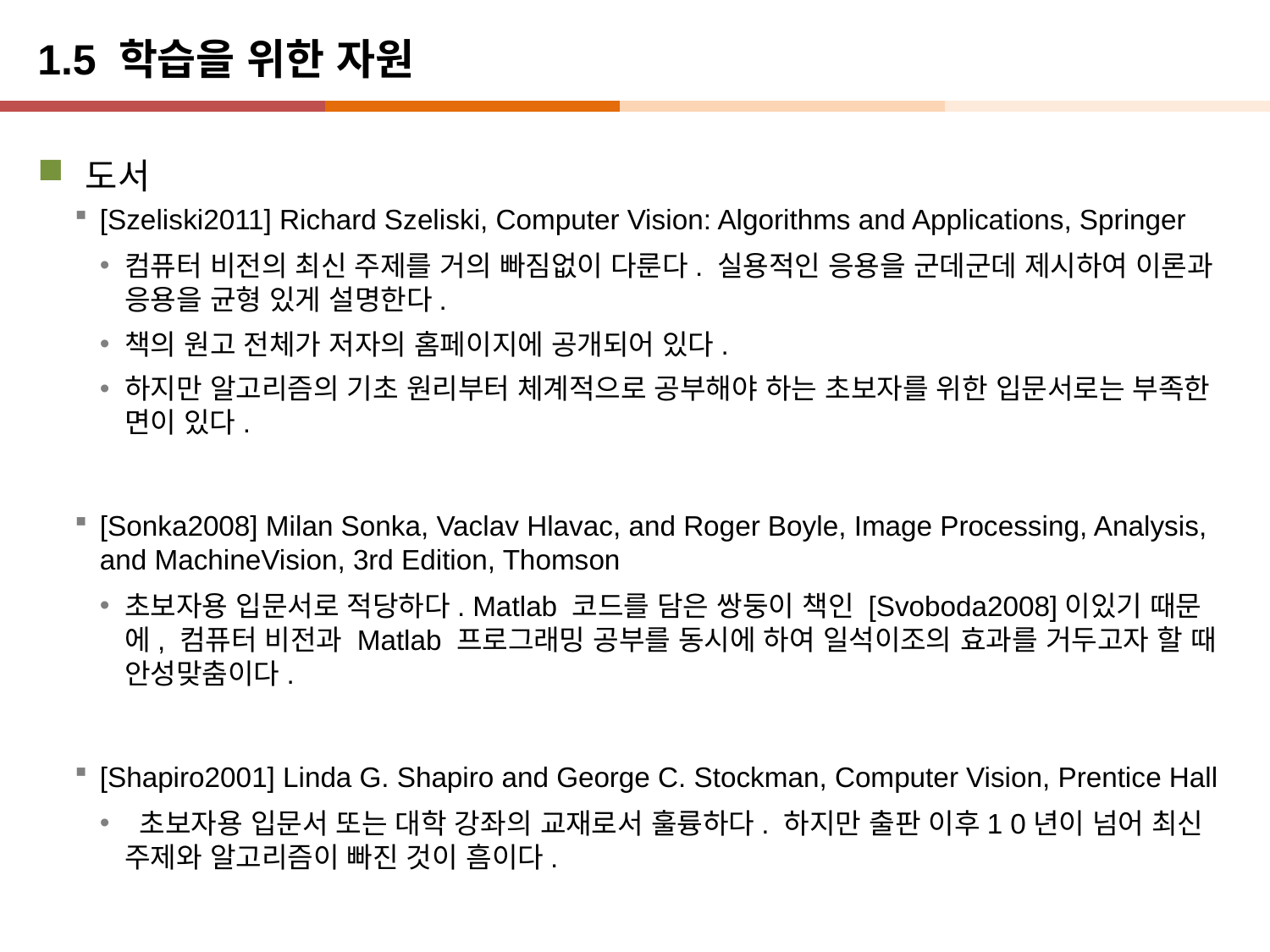

# 1.5 학습을 위한 자원
도서
[Szeliski2011] Richard Szeliski, Computer Vision: Algorithms and Applications, Springer
컴퓨터 비전의 최신 주제를 거의 빠짐없이 다룬다. 실용적인 응용을 군데군데 제시하여 이론과 응용을 균형 있게 설명한다.
책의 원고 전체가 저자의 홈페이지에 공개되어 있다.
하지만 알고리즘의 기초 원리부터 체계적으로 공부해야 하는 초보자를 위한 입문서로는 부족한 면이 있다.

[Sonka2008] Milan Sonka, Vaclav Hlavac, and Roger Boyle, Image Processing, Analysis, and MachineVision, 3rd Edition, Thomson
초보자용 입문서로 적당하다. Matlab 코드를 담은 쌍둥이 책인 [Svoboda2008]이있기 때문에, 컴퓨터 비전과 Matlab 프로그래밍 공부를 동시에 하여 일석이조의 효과를 거두고자 할 때 안성맞춤이다.

[Shapiro2001] Linda G. Shapiro and George C. Stockman, Computer Vision, Prentice Hall
 초보자용 입문서 또는 대학 강좌의 교재로서 훌륭하다. 하지만 출판 이후1 0년이 넘어 최신 주제와 알고리즘이 빠진 것이 흠이다.